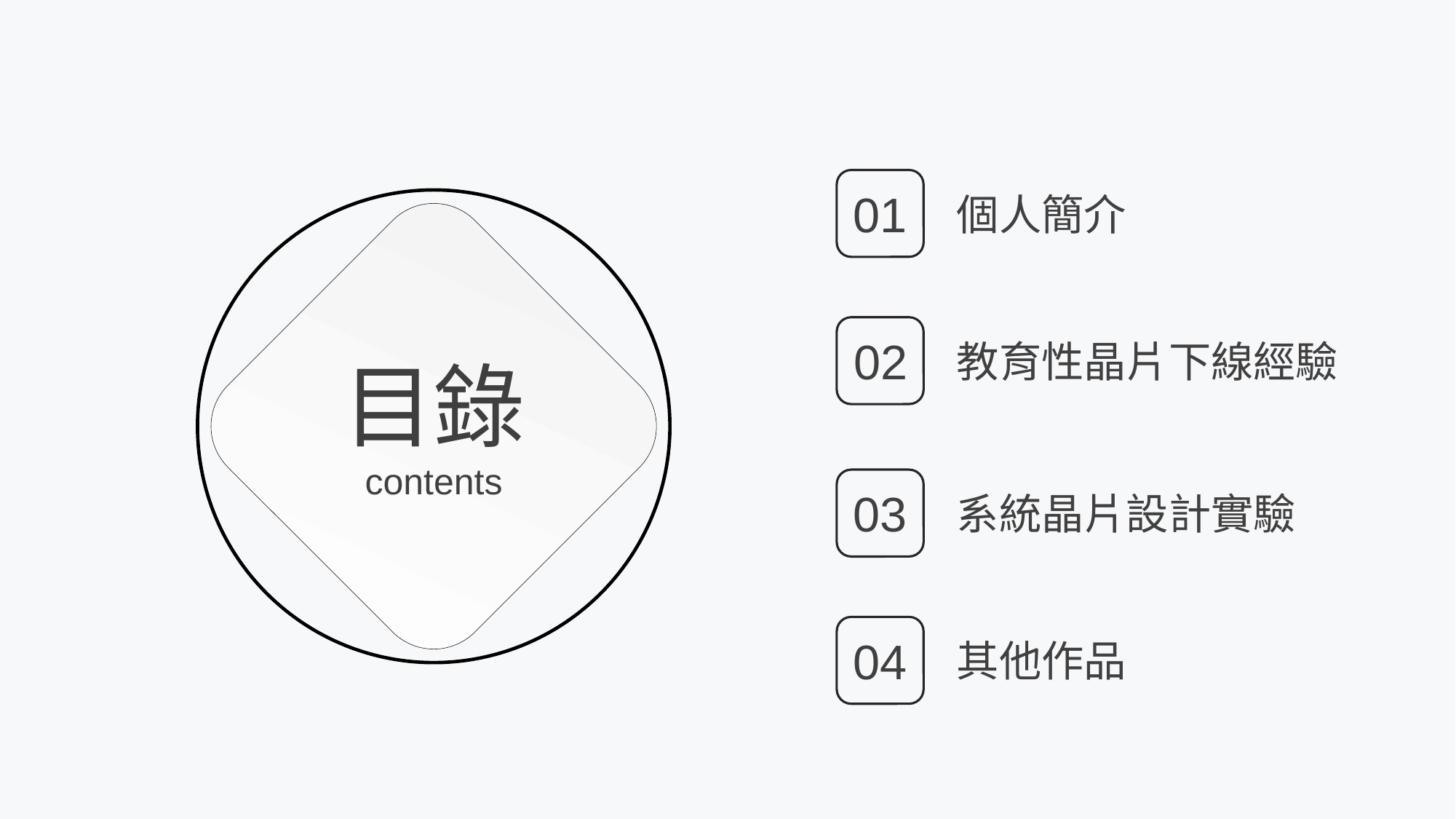

01
個人簡介

02
教育性晶片下線經驗
目錄
contents

03
系統晶片設計實驗

04
其他作品